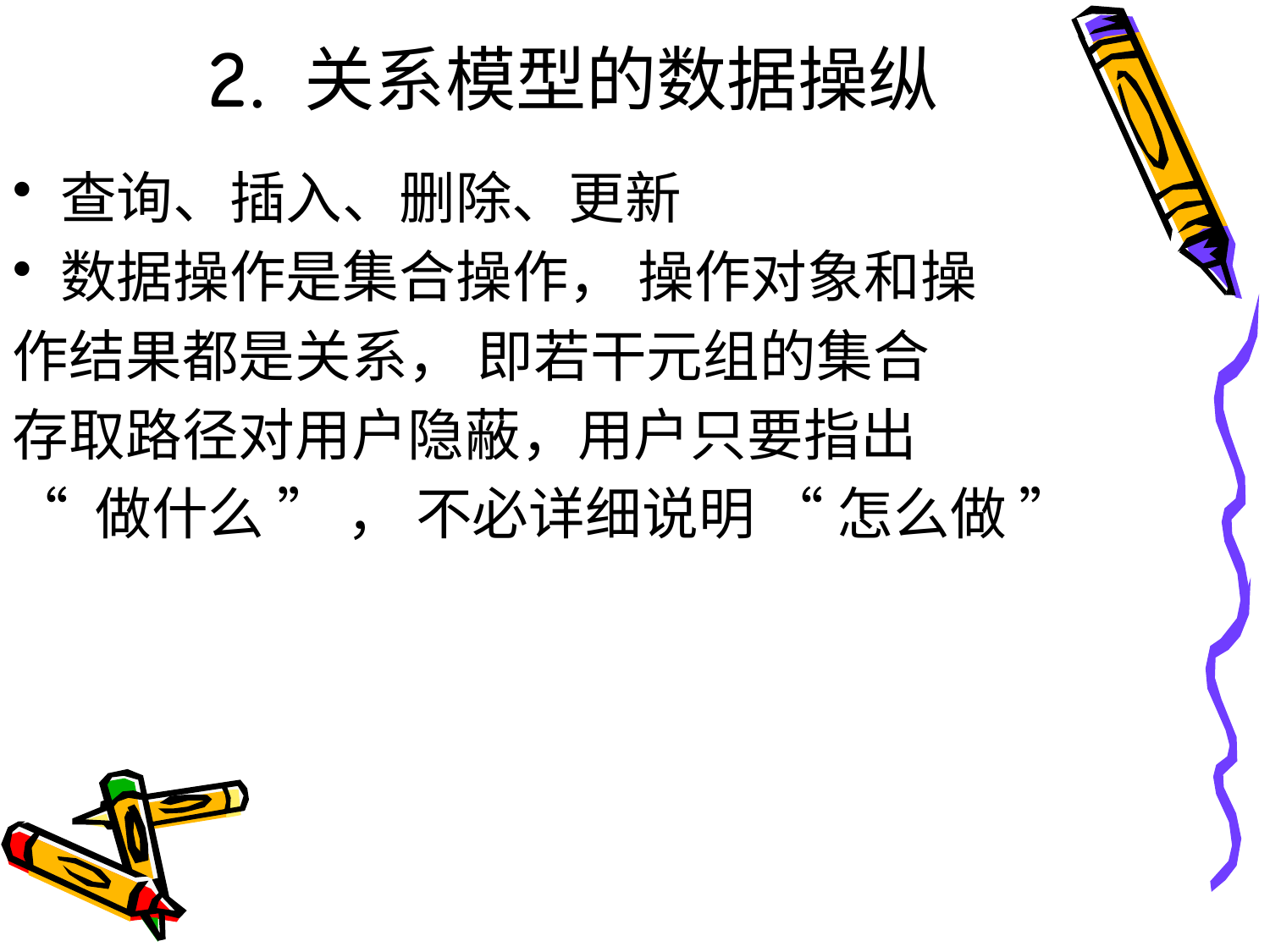

# 2. 关系模型的数据操纵
查询、插入、删除、更新
数据操作是集合操作， 操作对象和操
作结果都是关系， 即若干元组的集合
存取路径对用户隐蔽，用户只要指出
“ 做什么 ” ， 不必详细说明 “ 怎么做 ”